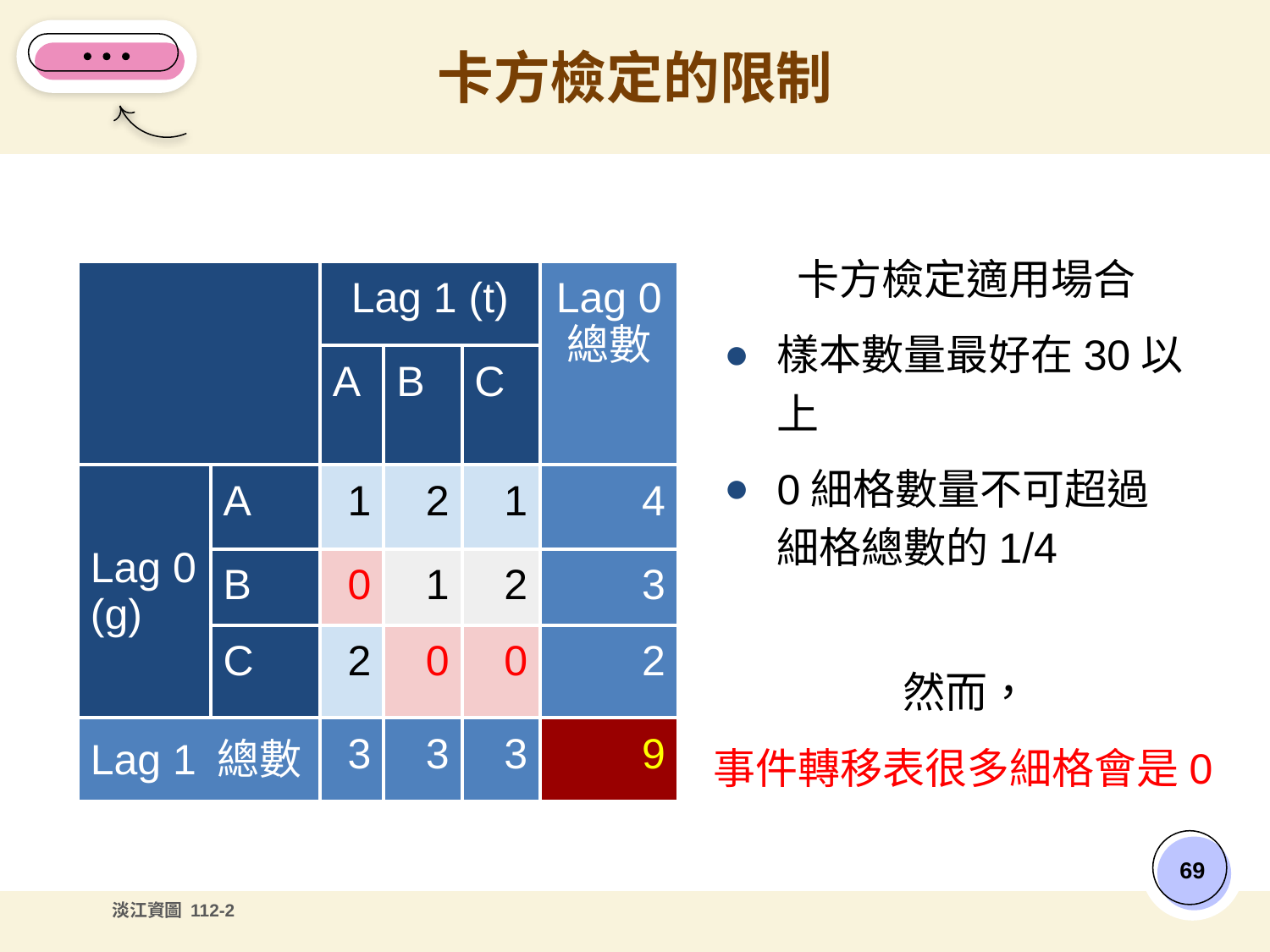

# 卡方檢定的限制
卡方檢定適用場合
樣本數量最好在30以上
0細格數量不可超過
細格總數的1/4

然而，
事件轉移表很多細格會是0
|  |  | Lag 1 (t) |  |  | Lag 0 總數 |
| --- | --- | --- | --- | --- | --- |
|  |  | A | B | C |  |
| Lag 0 (g) | A | 1 | 2 | 1 | 4 |
|  | B | 0 | 1 | 2 | 3 |
|  | C | 2 | 0 | 0 | 2 |
| Lag 1 總數 |  | 3 | 3 | 3 | 9 |
69